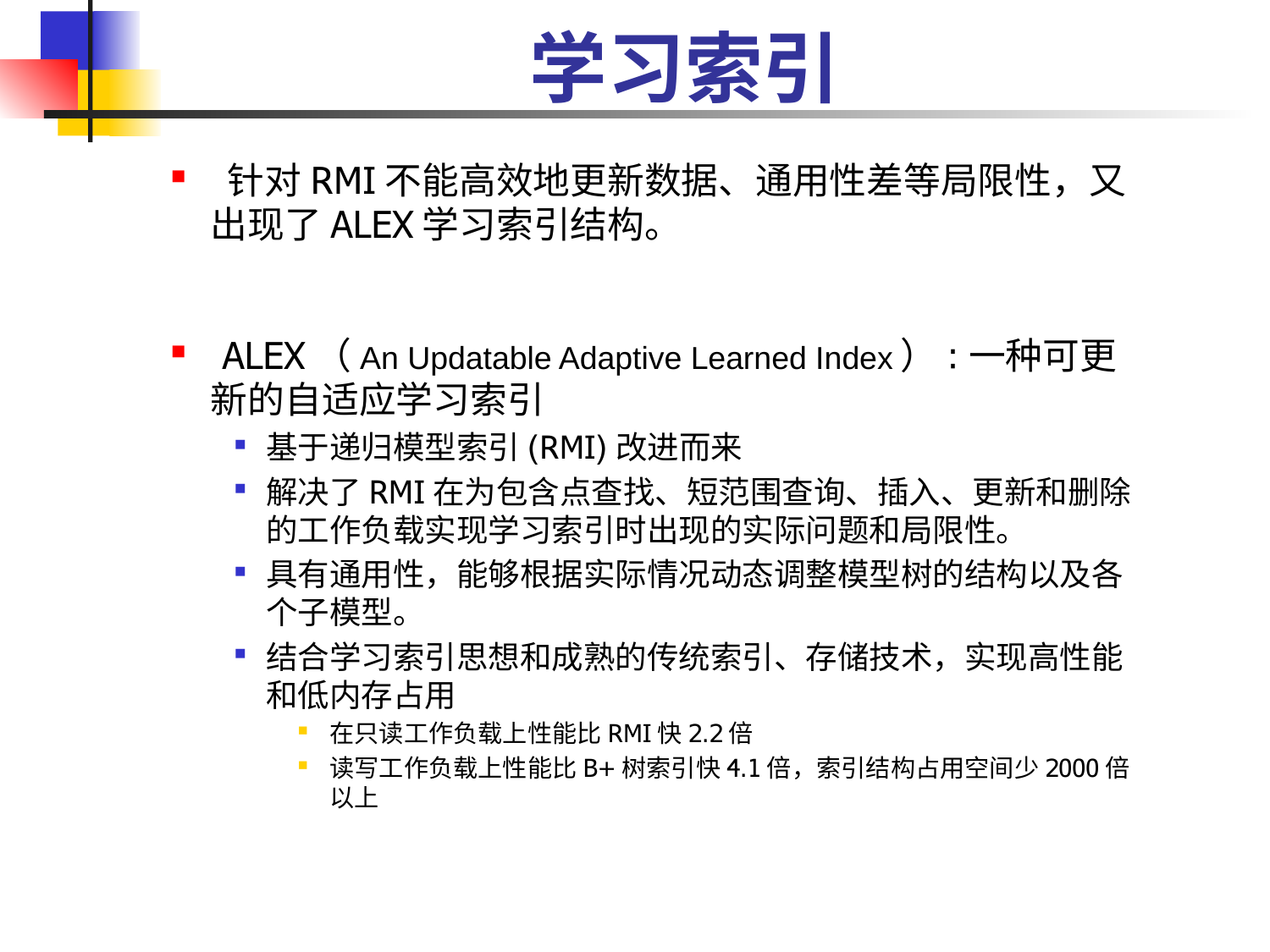

# 学习索引
 针对RMI不能高效地更新数据、通用性差等局限性，又出现了ALEX学习索引结构。

 ALEX（An Updatable Adaptive Learned Index）:一种可更新的自适应学习索引
基于递归模型索引(RMI)改进而来
解决了RMI在为包含点查找、短范围查询、插入、更新和删除的工作负载实现学习索引时出现的实际问题和局限性。
具有通用性，能够根据实际情况动态调整模型树的结构以及各个子模型。
结合学习索引思想和成熟的传统索引、存储技术，实现高性能和低内存占用
在只读工作负载上性能比RMI快2.2倍
读写工作负载上性能比B+树索引快4.1倍，索引结构占用空间少2000倍以上